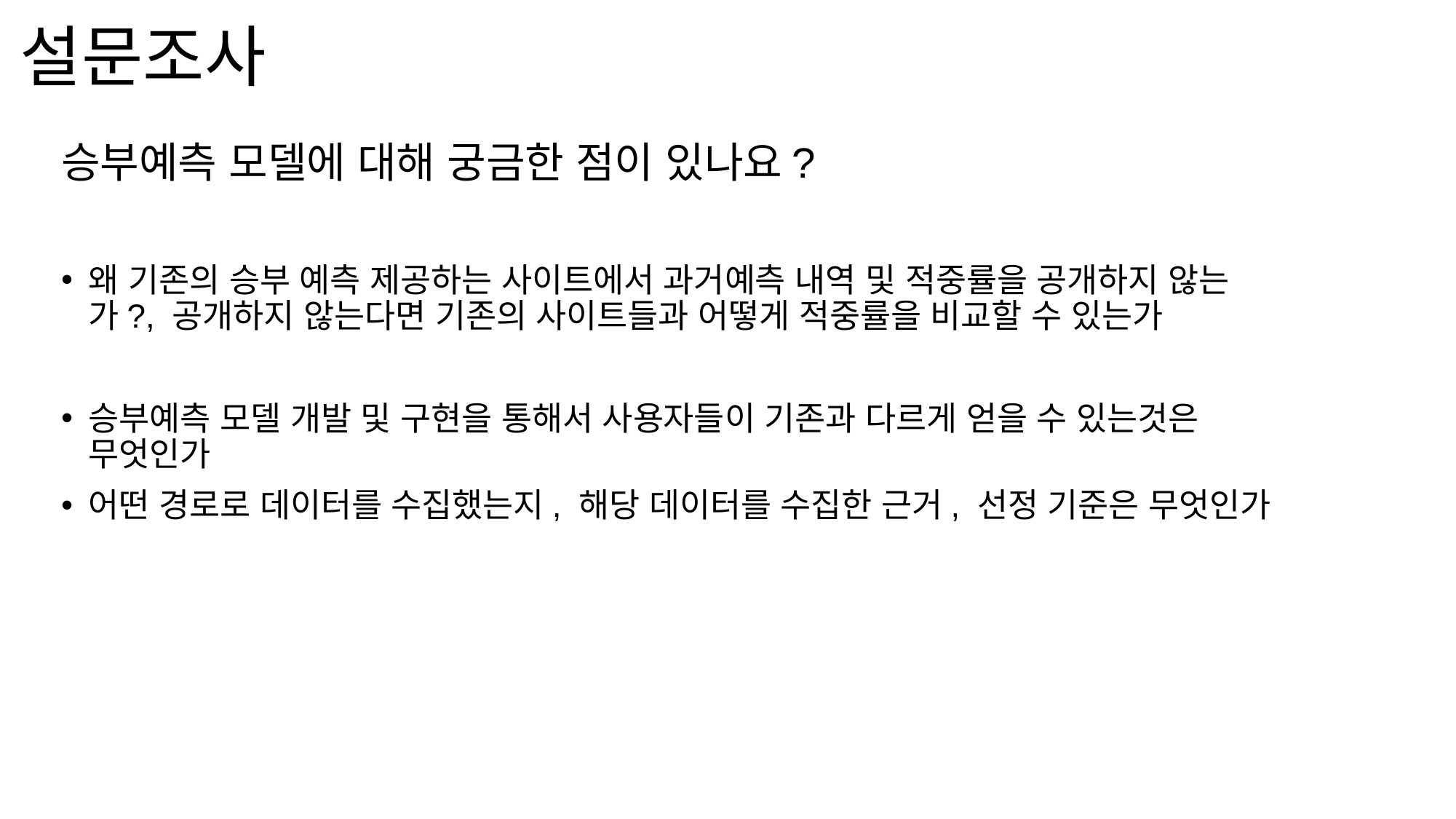

# 설문조사
승부예측 모델에 대해 궁금한 점이 있나요?

왜 기존의 승부 예측 제공하는 사이트에서 과거예측 내역 및 적중률을 공개하지 않는가?, 공개하지 않는다면 기존의 사이트들과 어떻게 적중률을 비교할 수 있는가

승부예측 모델 개발 및 구현을 통해서 사용자들이 기존과 다르게 얻을 수 있는것은 무엇인가
어떤 경로로 데이터를 수집했는지, 해당 데이터를 수집한 근거, 선정 기준은 무엇인가